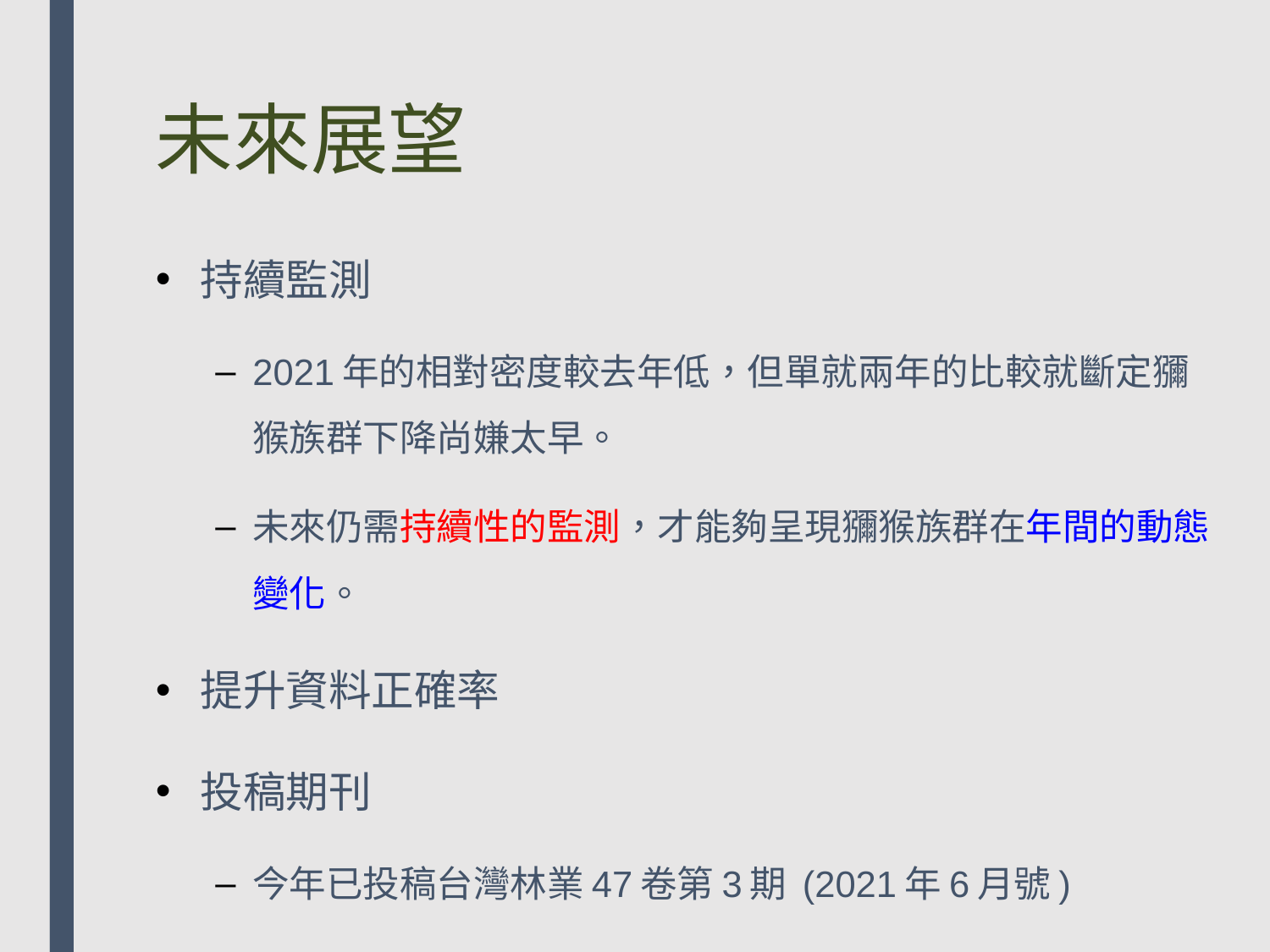

# 未來展望
持續監測
2021年的相對密度較去年低，但單就兩年的比較就斷定獼猴族群下降尚嫌太早。
未來仍需持續性的監測，才能夠呈現獼猴族群在年間的動態變化。
提升資料正確率
投稿期刊
今年已投稿台灣林業47卷第3期 (2021年6月號)